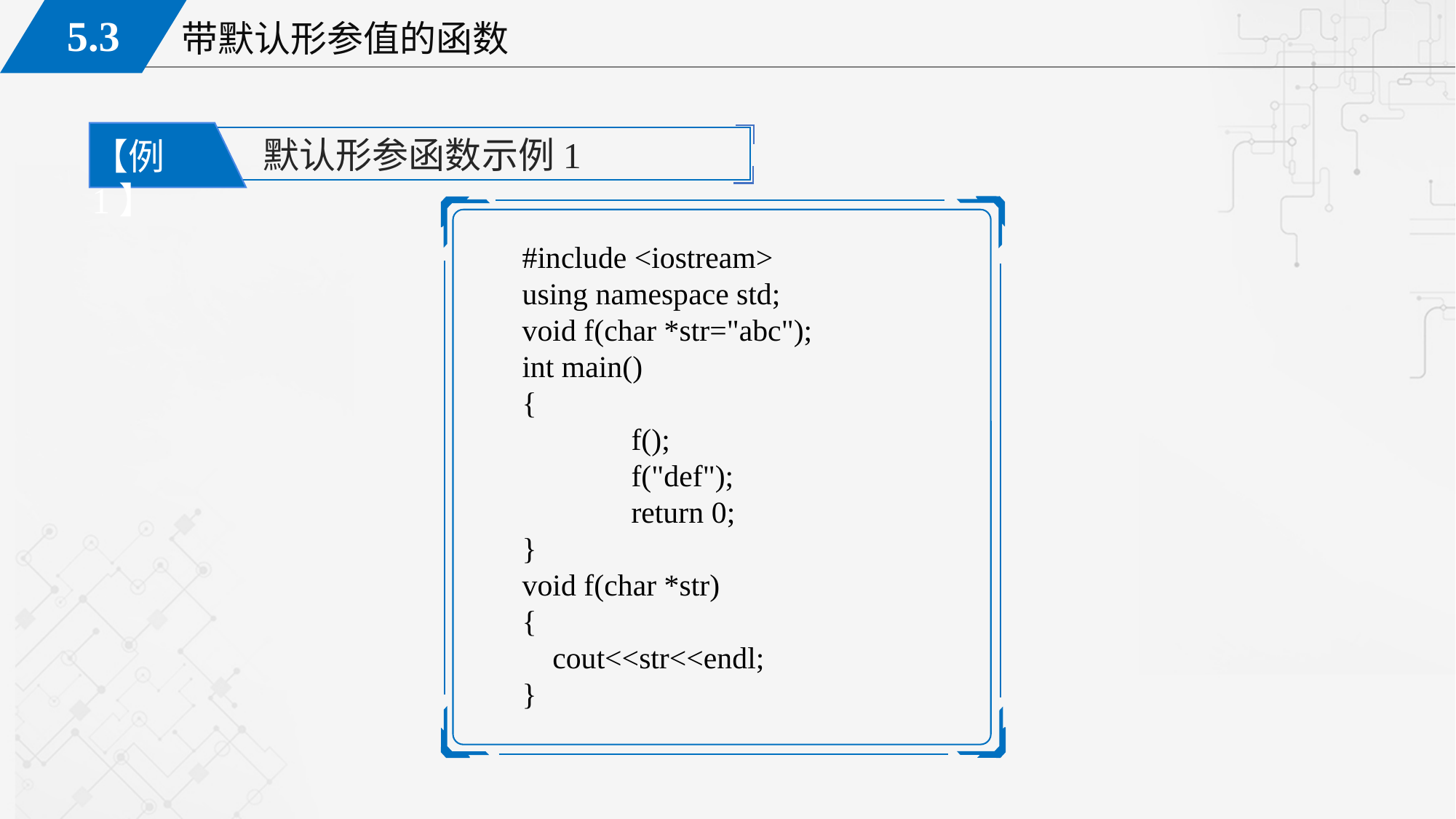

默认形参函数示例1

【例1】

#include <iostream>
using namespace std;
void f(char *str="abc");
int main()
{
	f();
 	f("def");
	return 0;
}
void f(char *str)
{
    cout<<str<<endl;
}